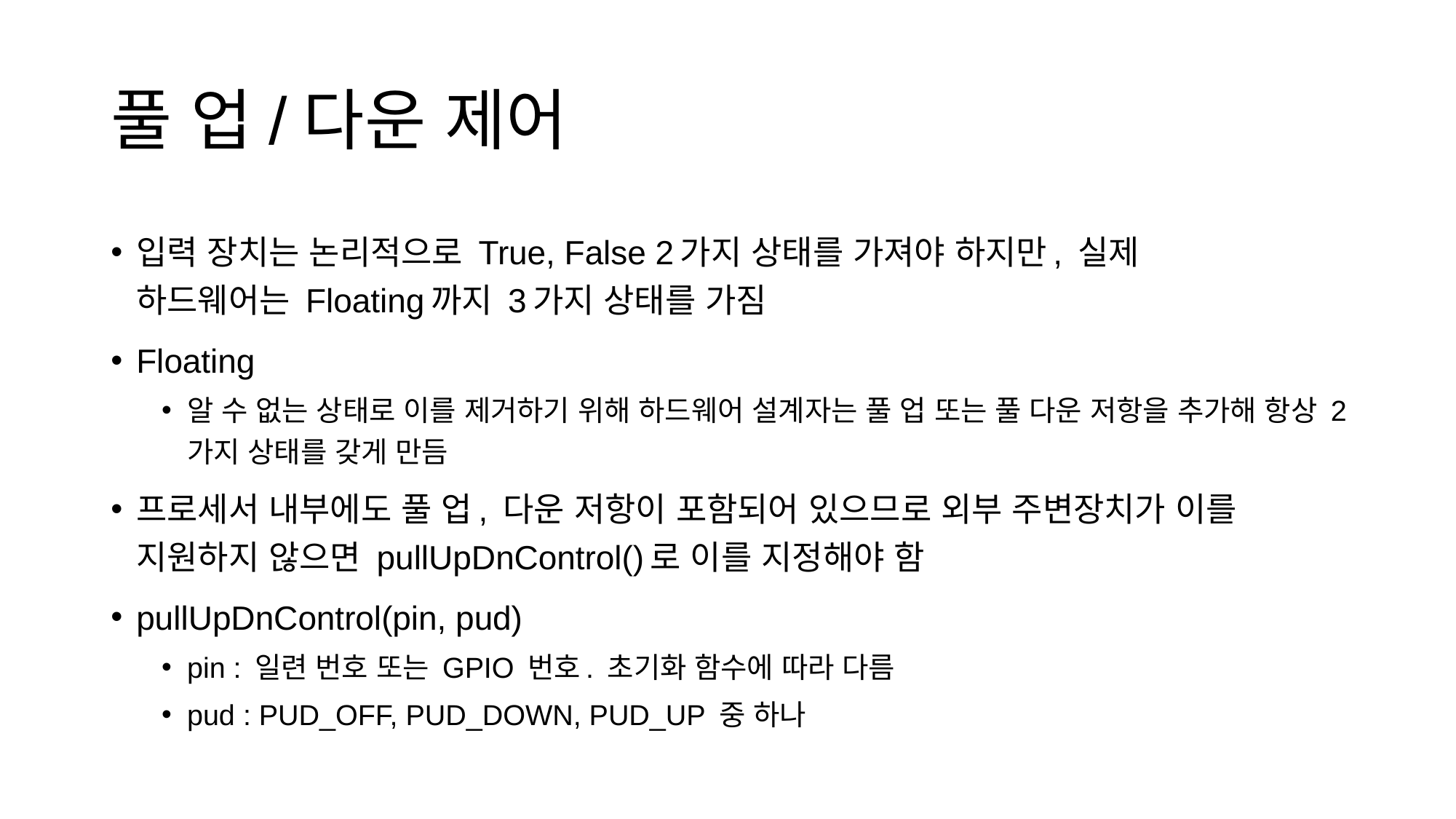

# 풀 업/다운 제어
입력 장치는 논리적으로 True, False 2가지 상태를 가져야 하지만, 실제
하드웨어는 Floating까지 3가지 상태를 가짐
Floating
알 수 없는 상태로 이를 제거하기 위해 하드웨어 설계자는 풀 업 또는 풀 다운 저항을 추가해 항상 2가지 상태를 갖게 만듬
프로세서 내부에도 풀 업, 다운 저항이 포함되어 있으므로 외부 주변장치가 이를 지원하지 않으면 pullUpDnControl()로 이를 지정해야 함
pullUpDnControl(pin, pud)
pin : 일련 번호 또는 GPIO 번호. 초기화 함수에 따라 다름
pud : PUD_OFF, PUD_DOWN, PUD_UP 중 하나